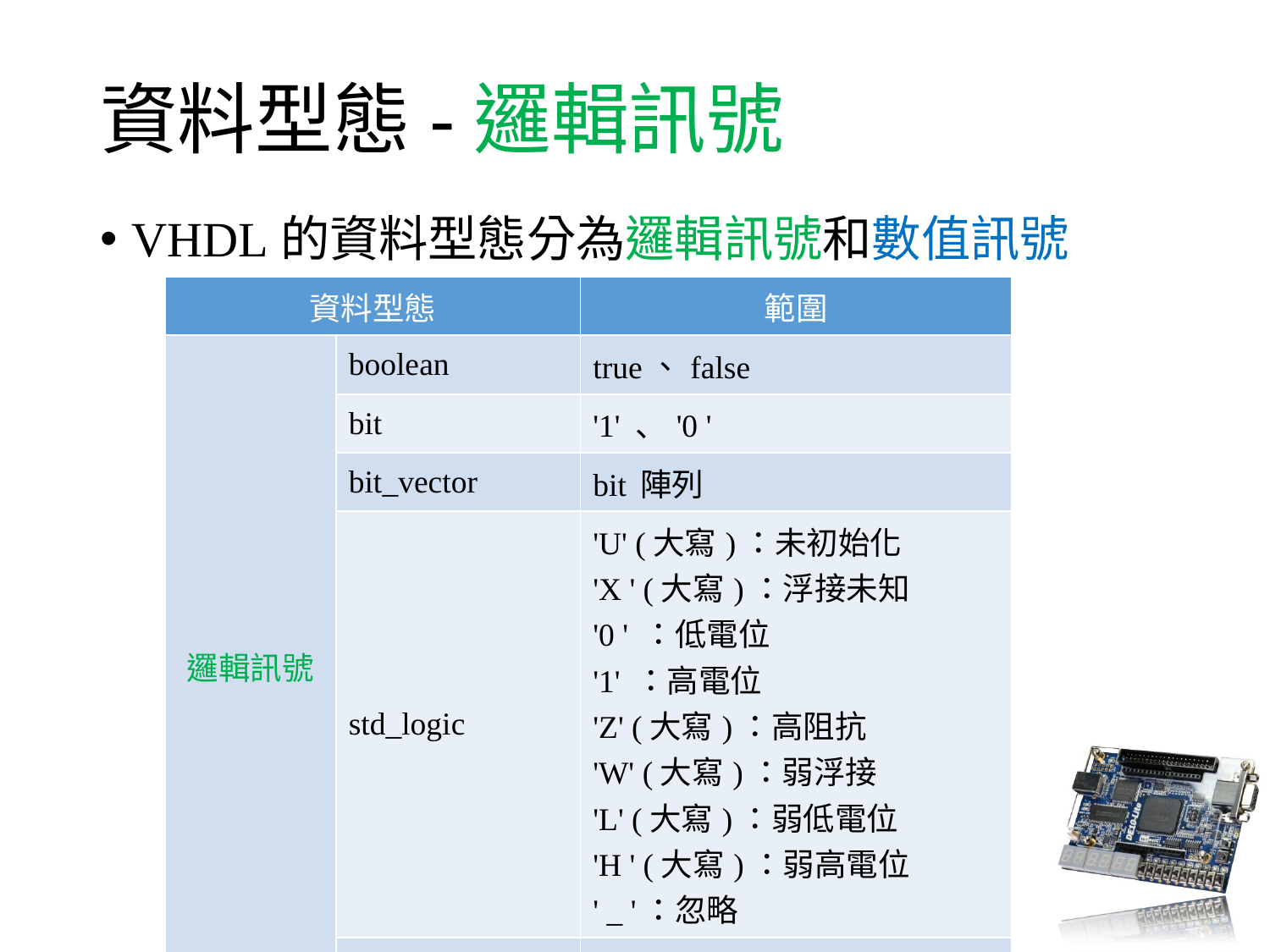

# 資料型態-邏輯訊號
VHDL的資料型態分為邏輯訊號和數值訊號
| 資料型態 |  | 範圍 |
| --- | --- | --- |
| 邏輯訊號 | boolean | true、false |
|  | bit | '1' 、'0 ' |
|  | bit\_vector | bit 陣列 |
|  | std\_logic | 'U' (大寫)：未初始化 'X ' (大寫)：浮接未知 '0 ' ：低電位 '1' ：高電位 'Z' (大寫)：高阻抗 'W' (大寫)：弱浮接 'L' (大寫)：弱低電位 'H ' (大寫)：弱高電位 ' \_ '：忽略 |
|  | std\_logic\_vector | std\_logic 陣列 |